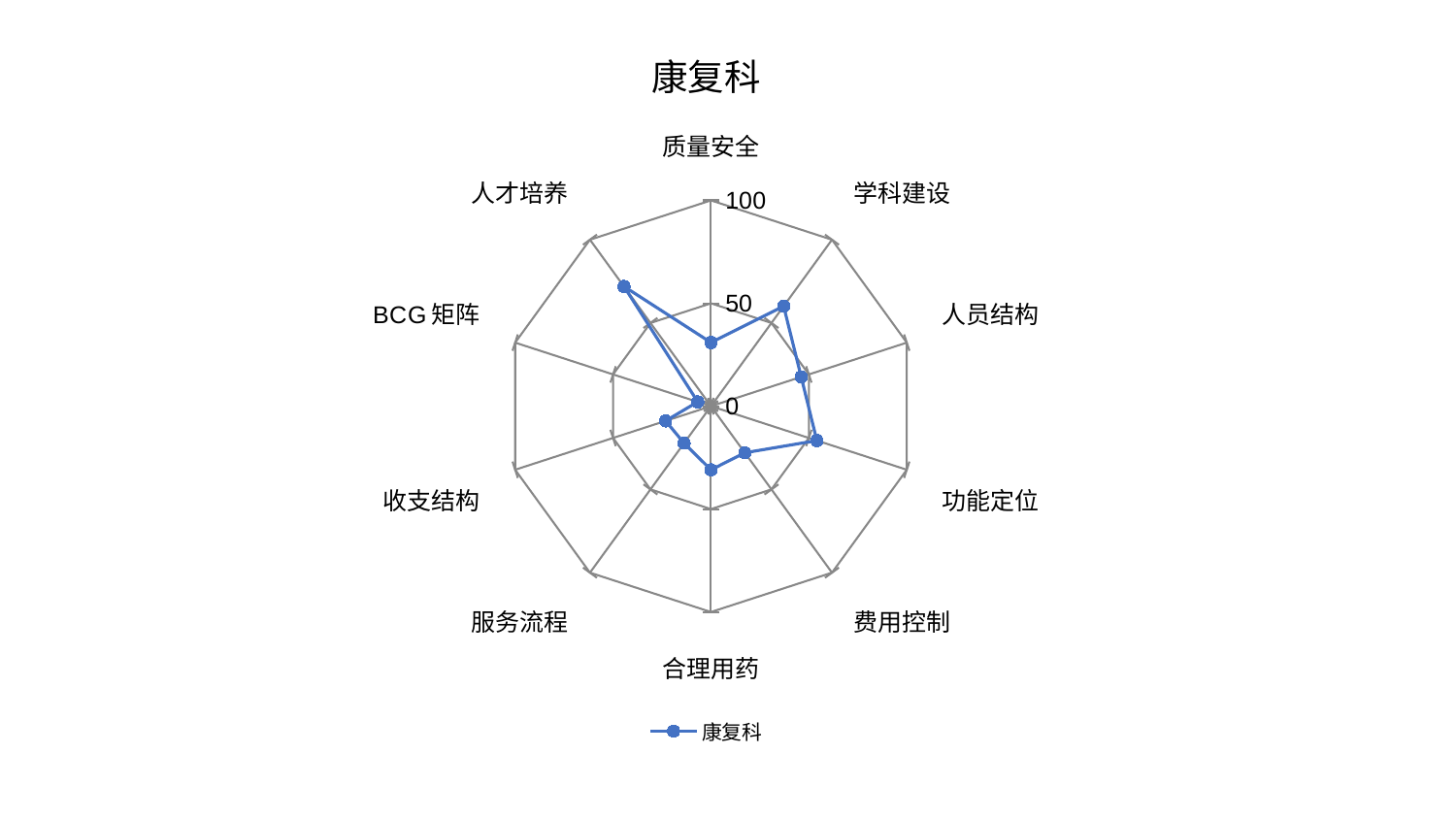

### Chart: 康复科

| Category | 康复科 |
|---|---|
| 质量安全 | 30.943759693864894 |
| 学科建设 | 60.074311304631856 |
| 人员结构 | 46.08590892395277 |
| 功能定位 | 54.08186573772173 |
| 费用控制 | 27.984025074080332 |
| 合理用药 | 30.941959648935672 |
| 服务流程 | 22.22603615298658 |
| 收支结构 | 23.204760995175064 |
| BCG矩阵 | 6.764685841299493 |
| 人才培养 | 71.93823367068423 |
102